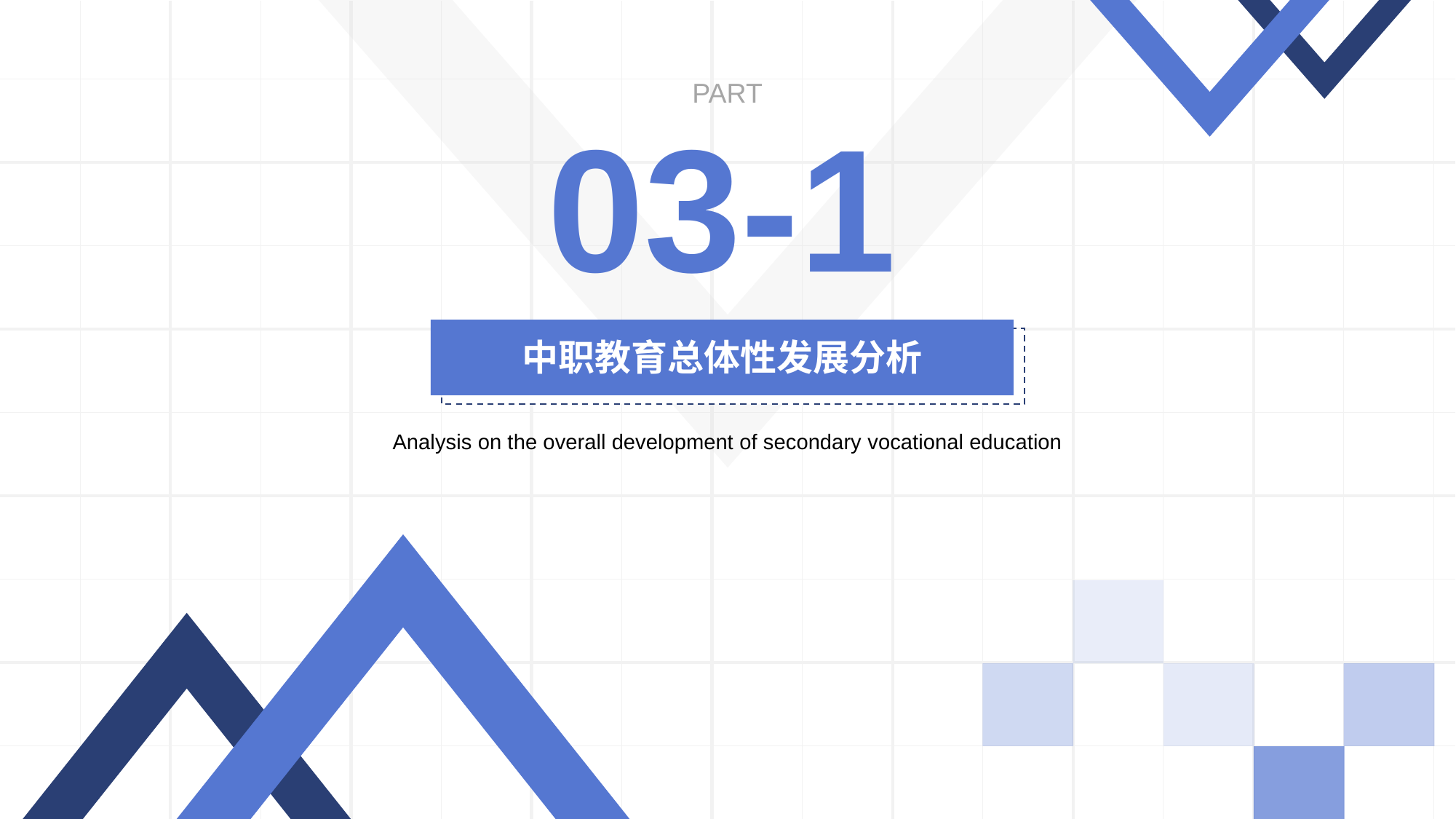

PART
03-1

中职教育总体性发展分析
Analysis on the overall development of secondary vocational education